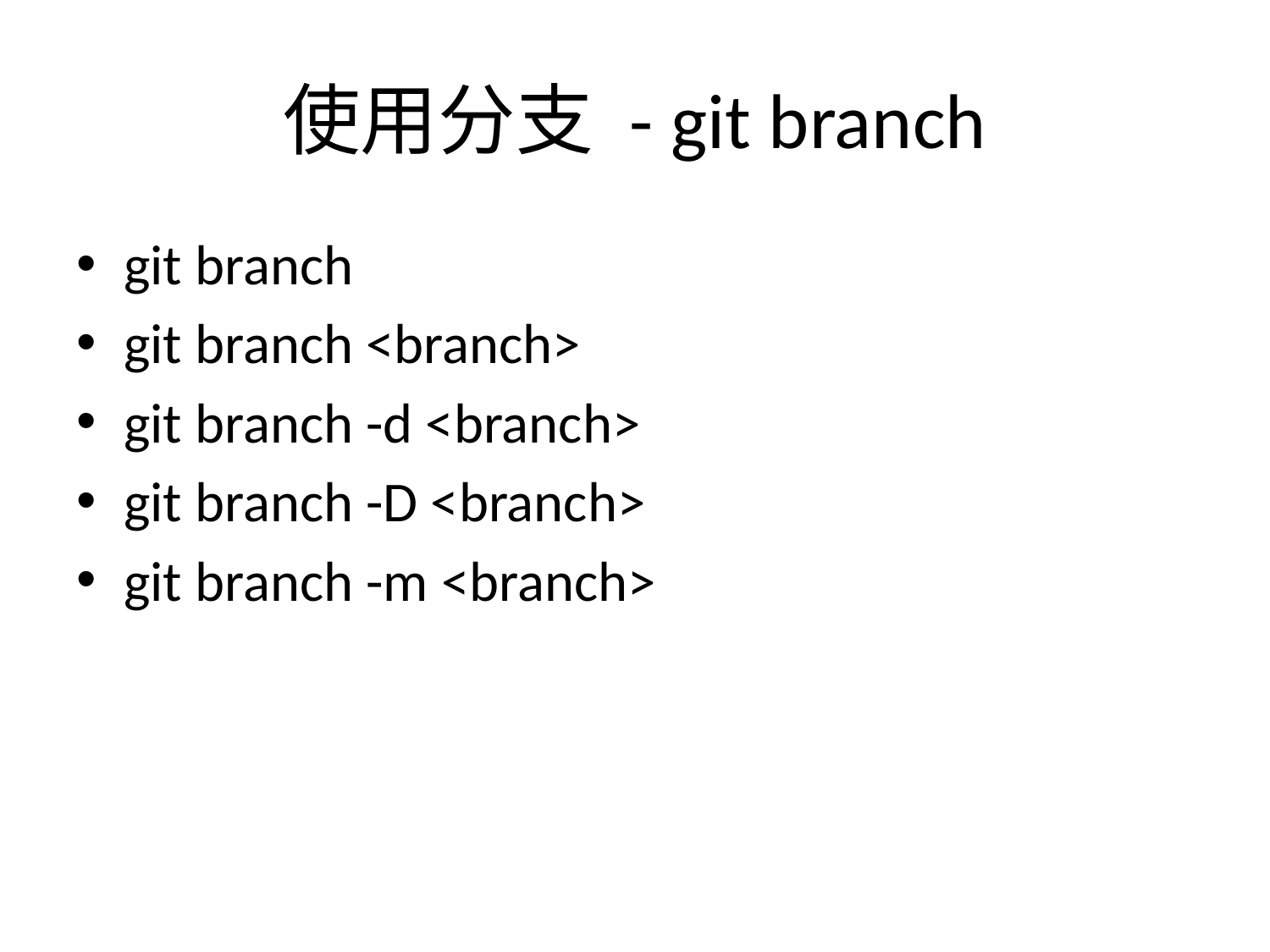

# 使用分支 - git branch
git branch
git branch <branch>
git branch -d <branch>
git branch -D <branch>
git branch -m <branch>